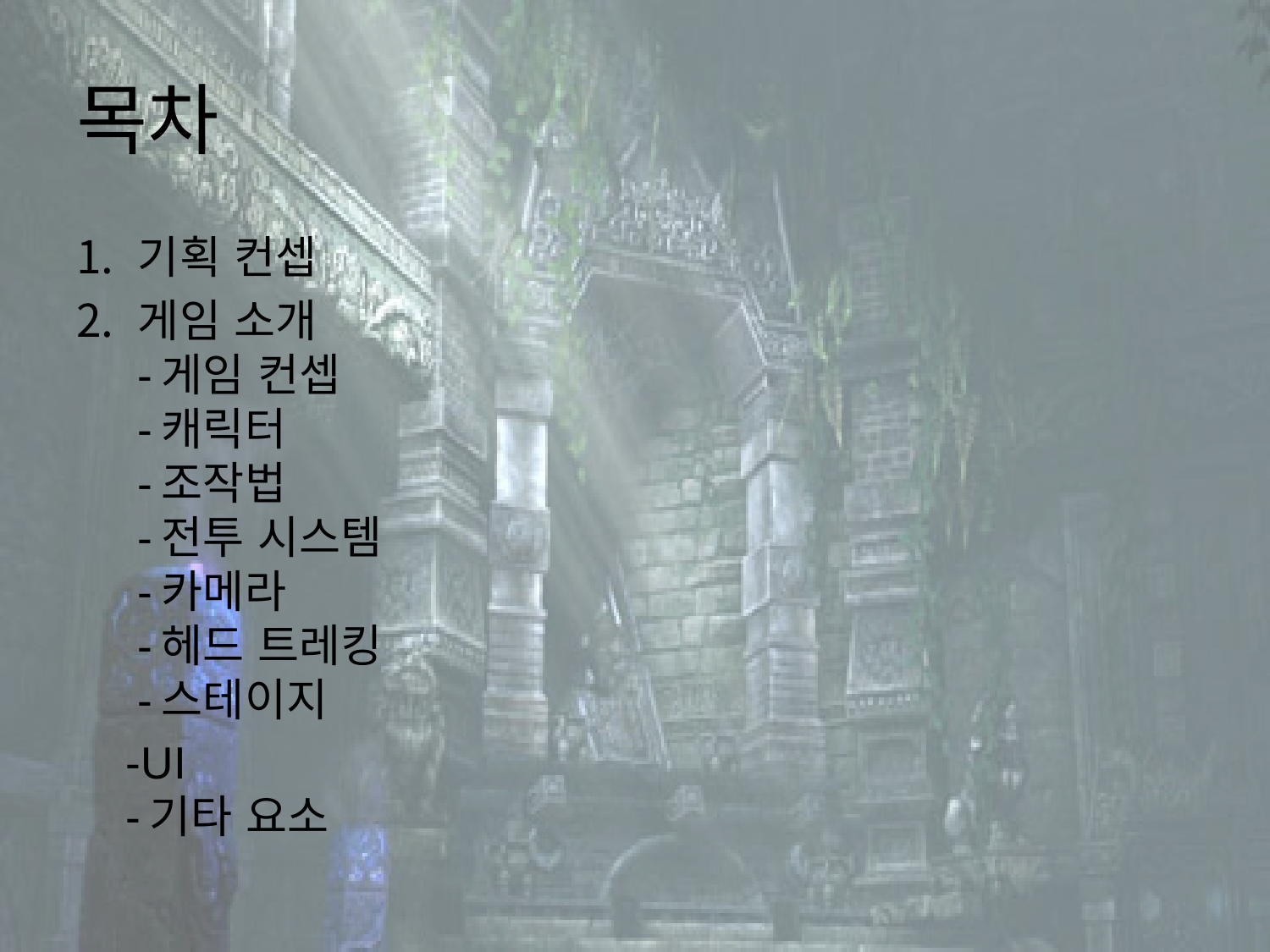

# 목차
기획 컨셉
게임 소개
-게임 컨셉
-캐릭터
-조작법
-전투 시스템
-카메라
-헤드 트레킹
-스테이지
    -UI
    -기타 요소